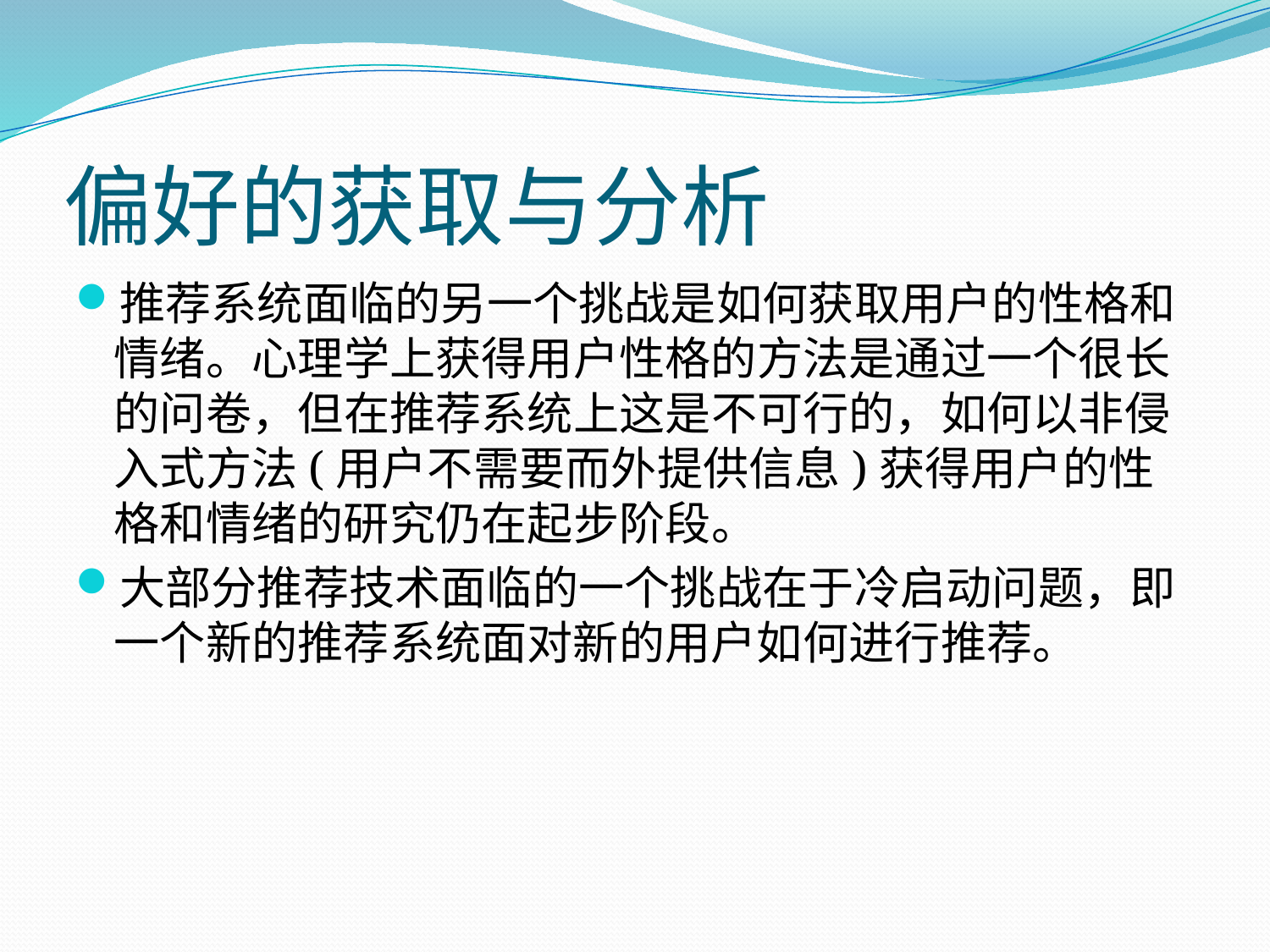

# 偏好的获取与分析
推荐系统面临的另一个挑战是如何获取用户的性格和情绪。心理学上获得用户性格的方法是通过一个很长的问卷，但在推荐系统上这是不可行的，如何以非侵入式方法(用户不需要而外提供信息)获得用户的性格和情绪的研究仍在起步阶段。
大部分推荐技术面临的一个挑战在于冷启动问题，即一个新的推荐系统面对新的用户如何进行推荐。